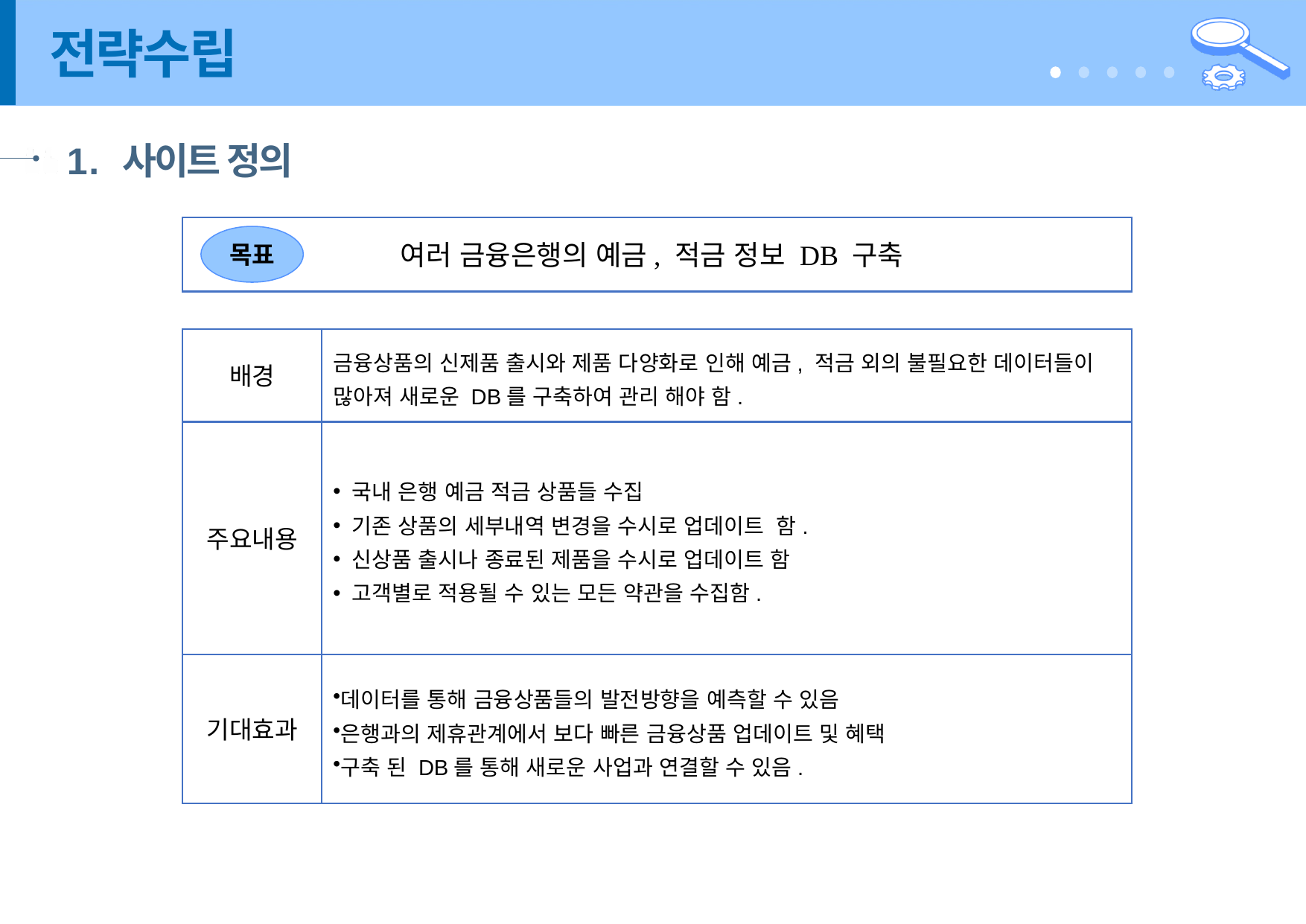

# 전략수립
사이트 정의

목표
여러 금융은행의 예금, 적금 정보 DB 구축
배경
금융상품의 신제품 출시와 제품 다양화로 인해 예금, 적금 외의 불필요한 데이터들이 많아져 새로운 DB를 구축하여 관리 해야 함.
주요내용
 국내 은행 예금 적금 상품들 수집
 기존 상품의 세부내역 변경을 수시로 업데이트  함.
 신상품 출시나 종료된 제품을 수시로 업데이트 함
 고객별로 적용될 수 있는 모든 약관을 수집함.
기대효과
데이터를 통해 금융상품들의 발전방향을 예측할 수 있음
은행과의 제휴관계에서 보다 빠른 금융상품 업데이트 및 혜택
구축 된 DB를 통해 새로운 사업과 연결할 수 있음.